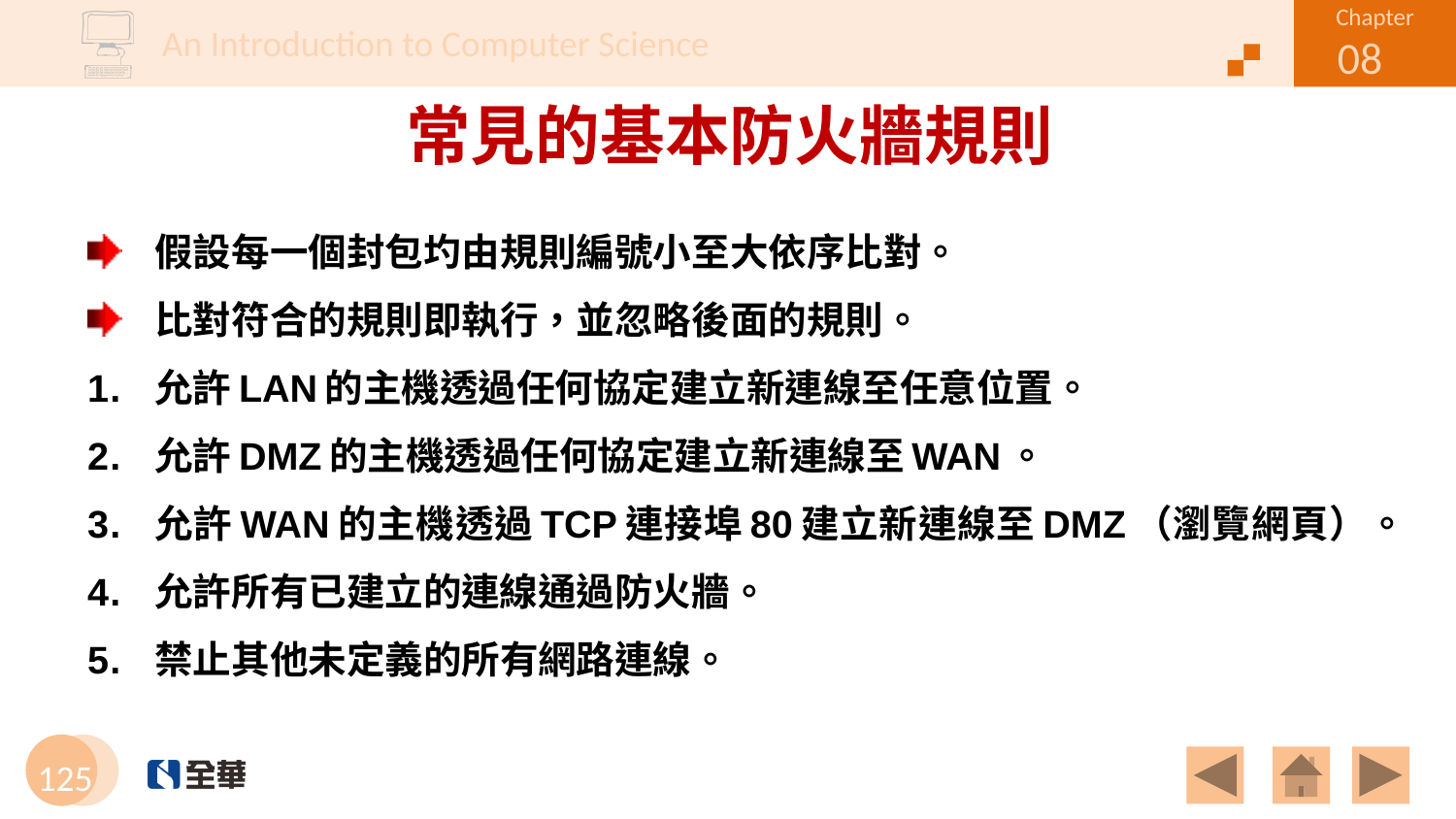

# 常見的基本防火牆規則
假設每一個封包圴由規則編號小至大依序比對。
比對符合的規則即執行，並忽略後面的規則。
允許LAN的主機透過任何協定建立新連線至任意位置。
允許DMZ的主機透過任何協定建立新連線至WAN。
允許WAN的主機透過TCP連接埠80建立新連線至DMZ（瀏覽網頁）。
允許所有已建立的連線通過防火牆。
禁止其他未定義的所有網路連線。